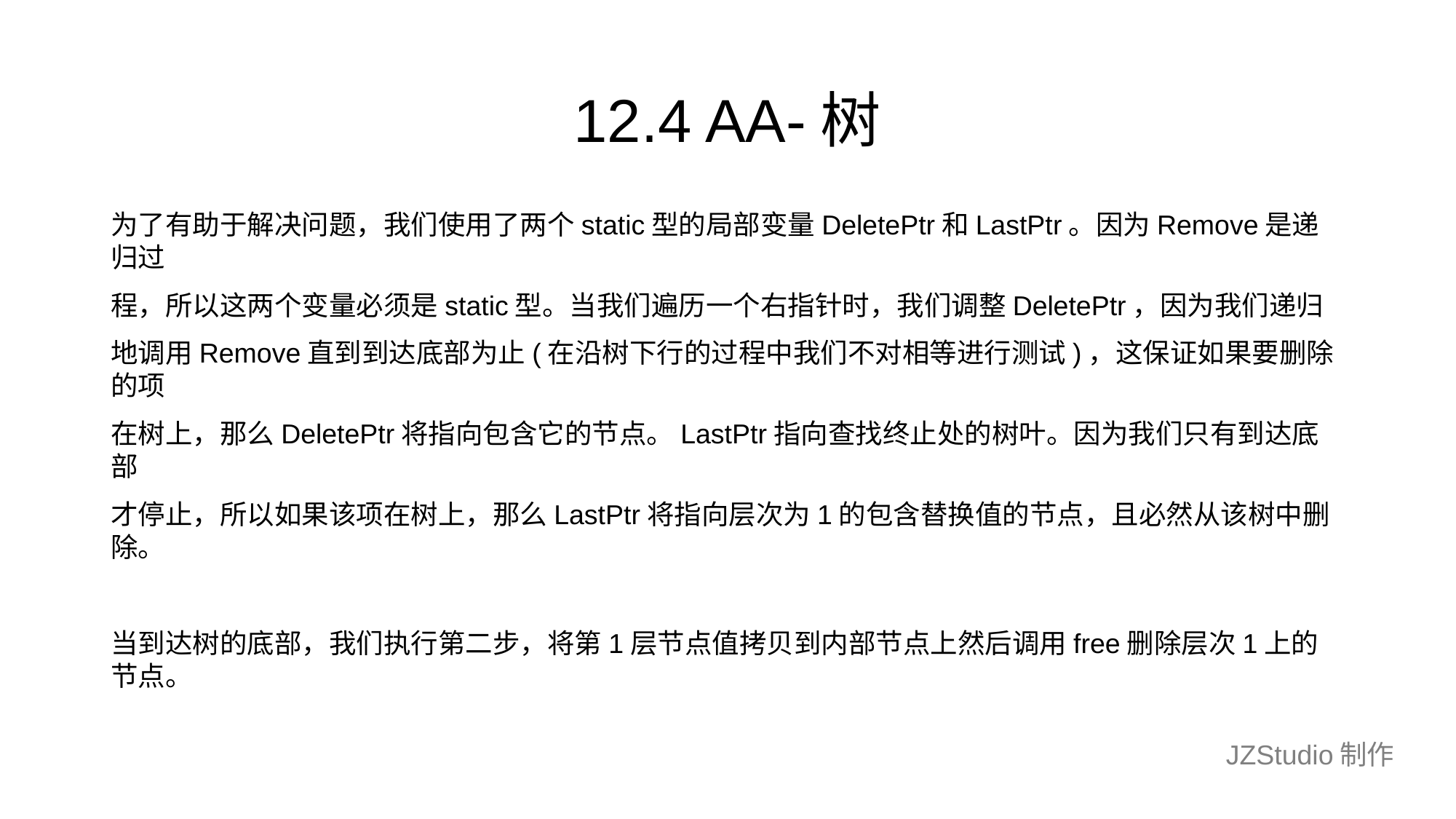

# 12.4 AA-树
为了有助于解决问题，我们使用了两个static型的局部变量DeletePtr和LastPtr。因为Remove是递归过
程，所以这两个变量必须是static型。当我们遍历一个右指针时，我们调整DeletePtr，因为我们递归
地调用Remove直到到达底部为止(在沿树下行的过程中我们不对相等进行测试)，这保证如果要删除的项
在树上，那么DeletePtr将指向包含它的节点。LastPtr指向查找终止处的树叶。因为我们只有到达底部
才停止，所以如果该项在树上，那么LastPtr将指向层次为1的包含替换值的节点，且必然从该树中删除。

当到达树的底部，我们执行第二步，将第1层节点值拷贝到内部节点上然后调用free删除层次1上的节点。